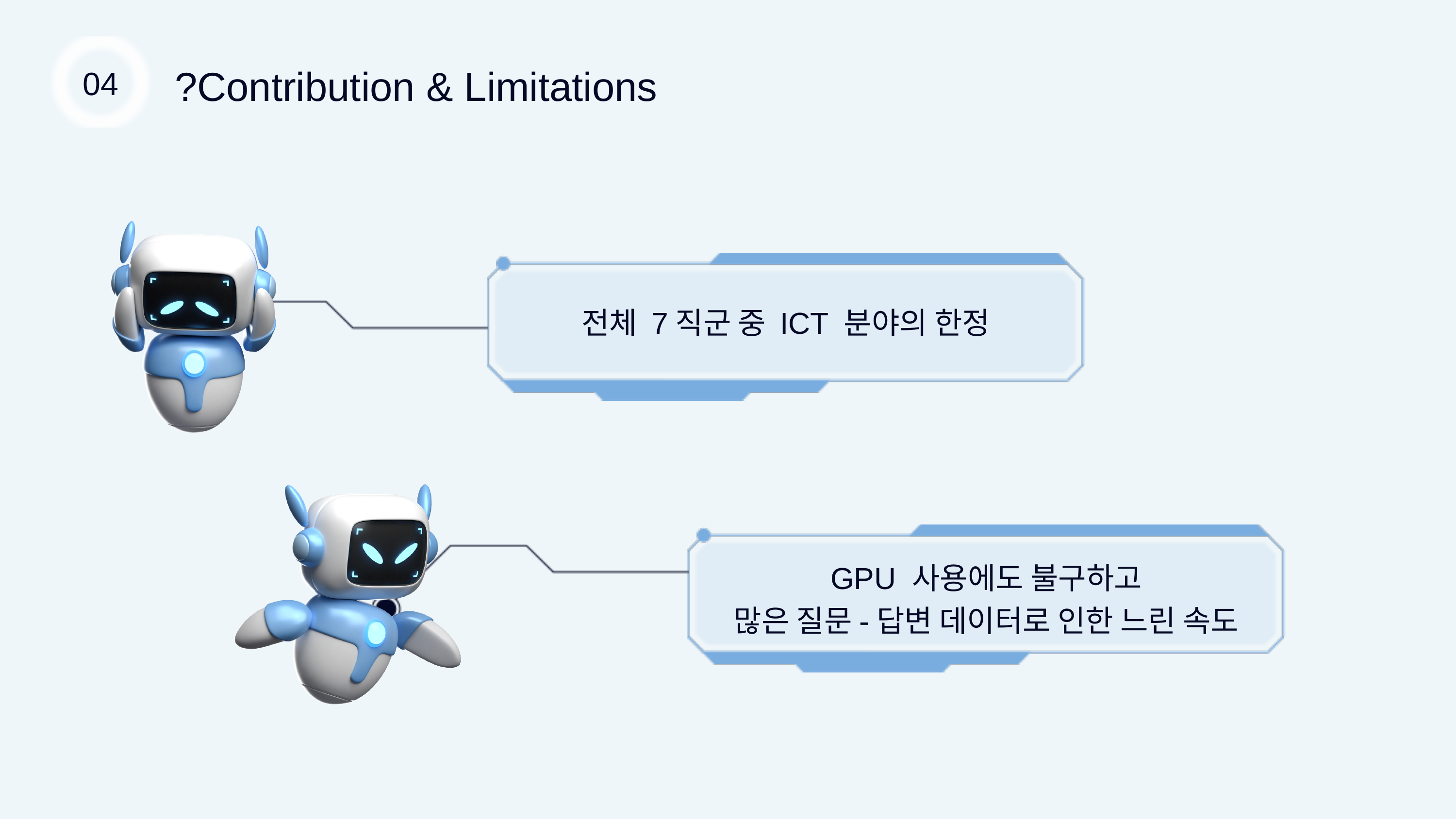

?Contribution & Limitations

04

전체 7직군 중 ICT 분야의 한정

GPU 사용에도 불구하고
많은 질문-답변 데이터로 인한 느린 속도